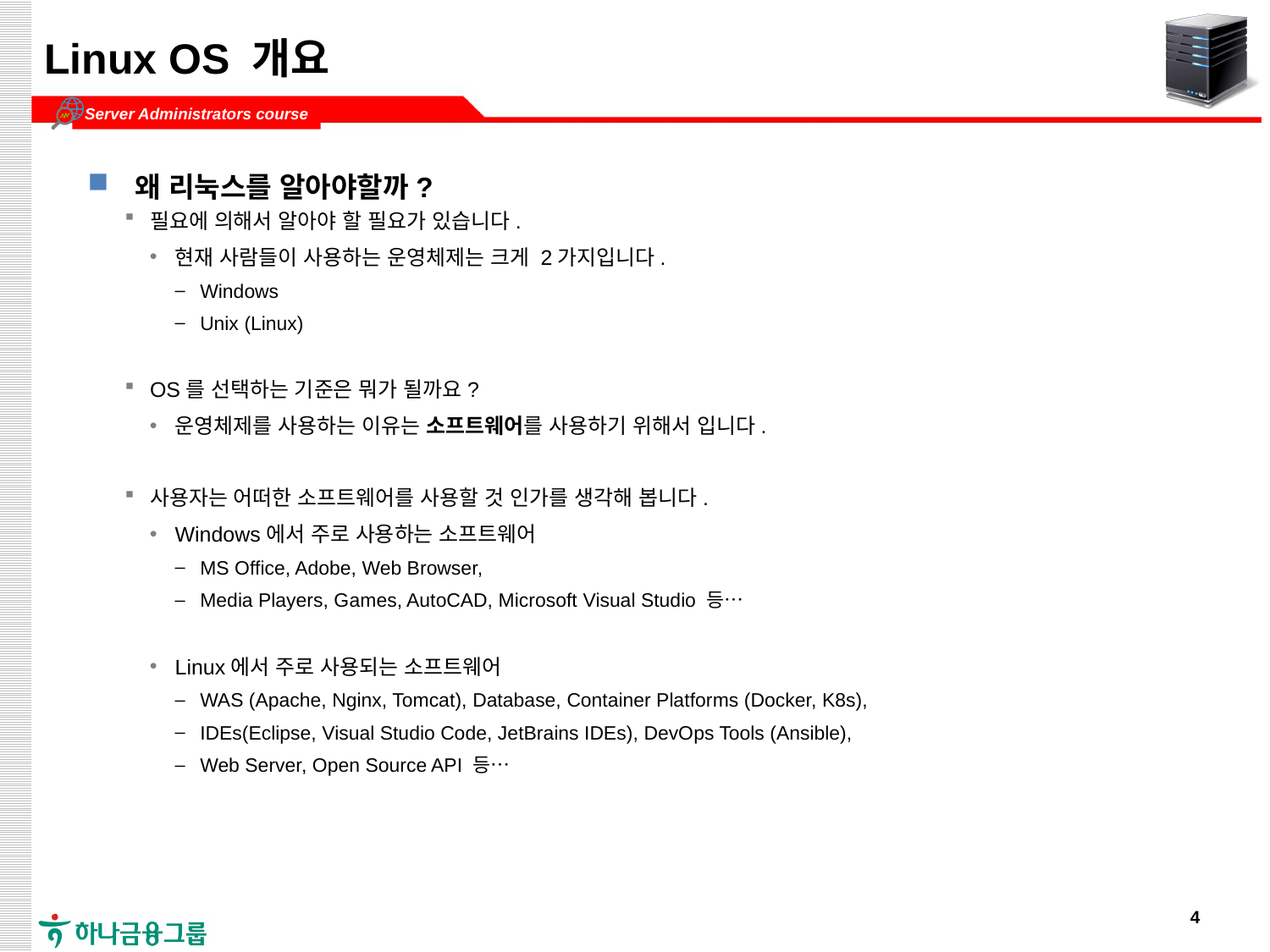

# Linux OS 개요
왜 리눅스를 알아야할까?
필요에 의해서 알아야 할 필요가 있습니다.
현재 사람들이 사용하는 운영체제는 크게 2가지입니다.
Windows
Unix (Linux)

OS를 선택하는 기준은 뭐가 될까요?
운영체제를 사용하는 이유는 소프트웨어를 사용하기 위해서 입니다.

사용자는 어떠한 소프트웨어를 사용할 것 인가를 생각해 봅니다.
Windows에서 주로 사용하는 소프트웨어
MS Office, Adobe, Web Browser,
Media Players, Games, AutoCAD, Microsoft Visual Studio 등…

Linux에서 주로 사용되는 소프트웨어
WAS (Apache, Nginx, Tomcat), Database, Container Platforms (Docker, K8s),
IDEs(Eclipse, Visual Studio Code, JetBrains IDEs), DevOps Tools (Ansible),
Web Server, Open Source API 등…